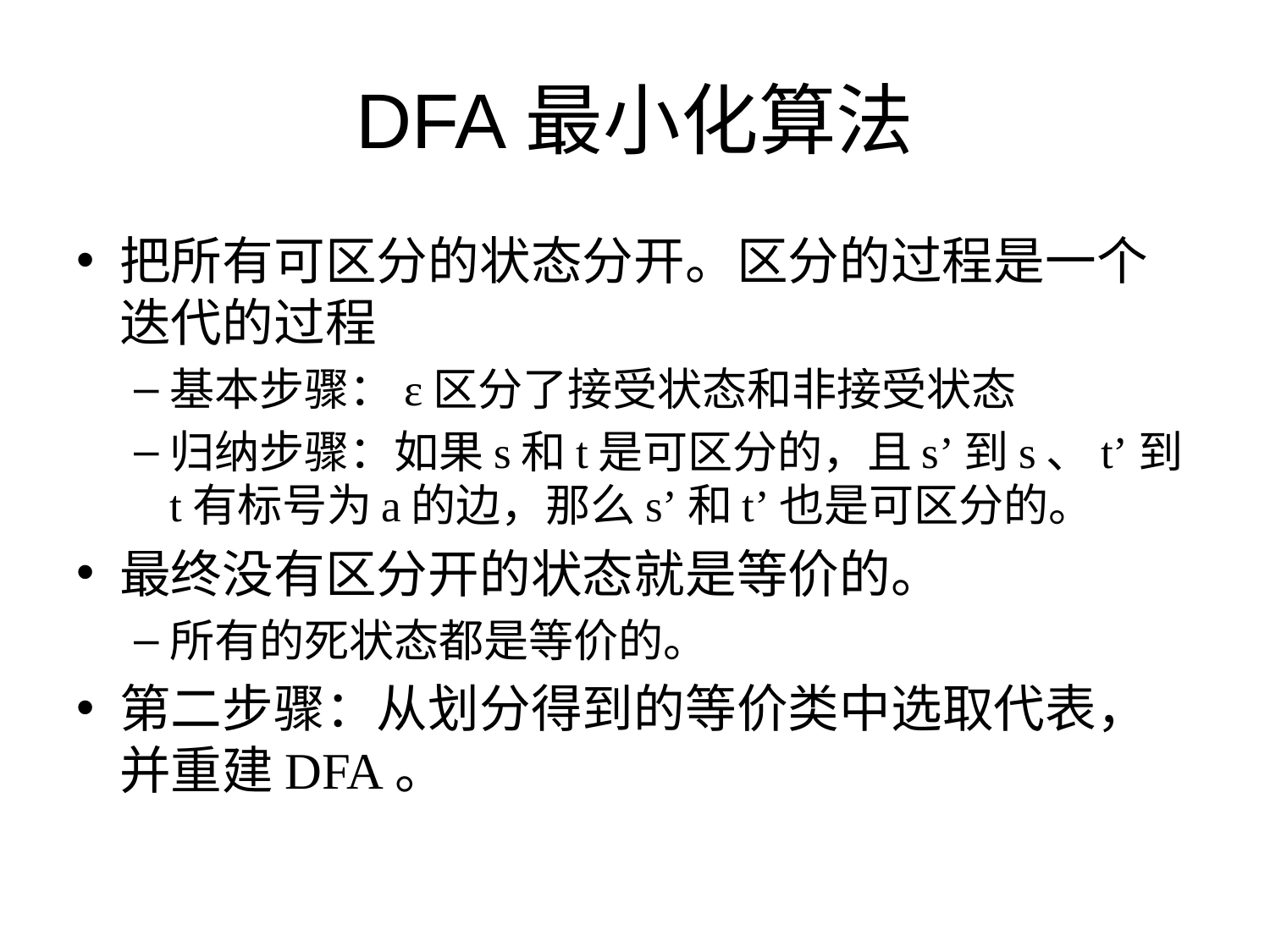

# DFA最小化算法
把所有可区分的状态分开。区分的过程是一个迭代的过程
基本步骤：ε区分了接受状态和非接受状态
归纳步骤：如果s和t是可区分的，且s’到s、t’到t有标号为a的边，那么s’和t’也是可区分的。
最终没有区分开的状态就是等价的。
所有的死状态都是等价的。
第二步骤：从划分得到的等价类中选取代表，并重建DFA。